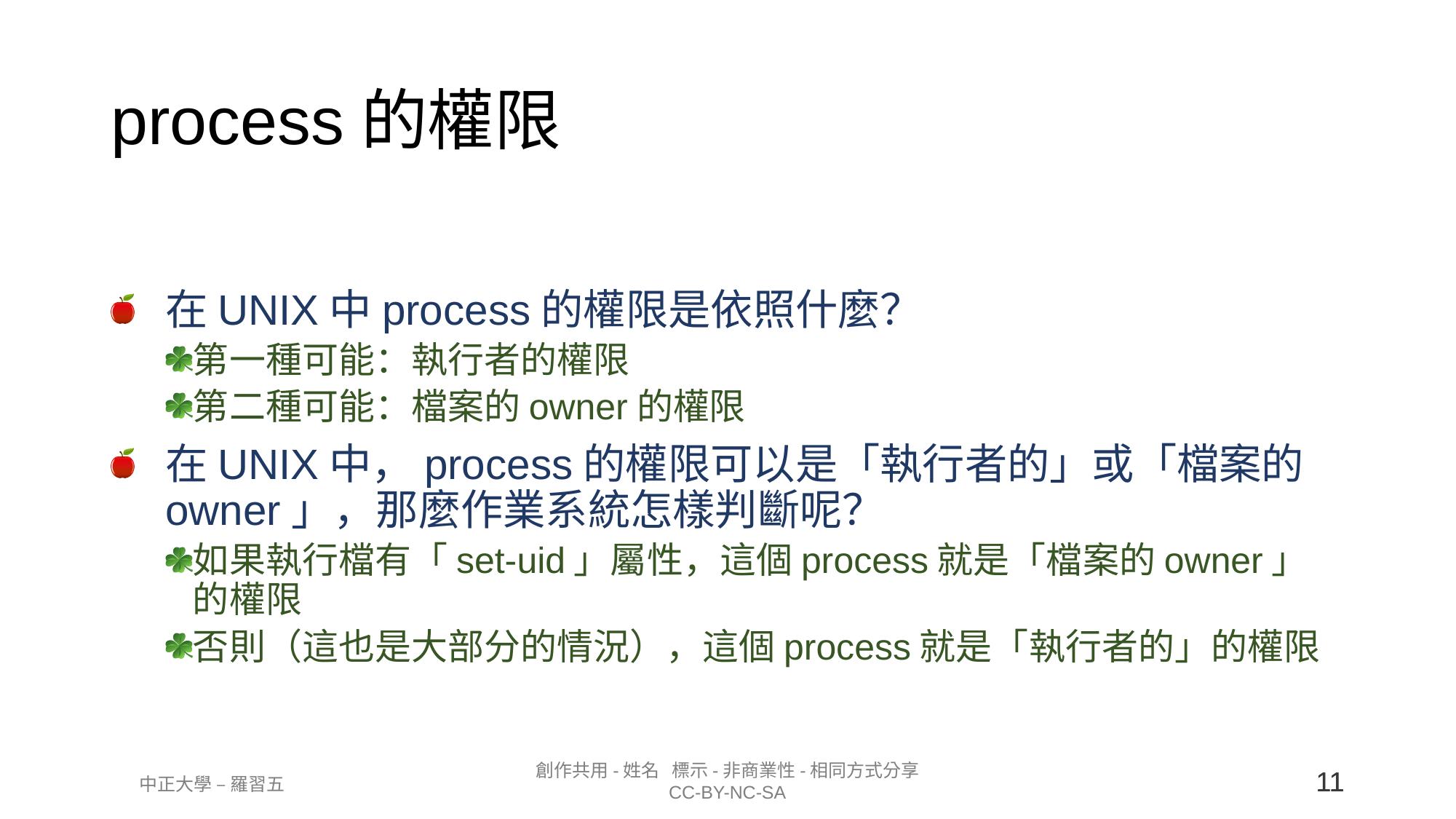

# process的權限
在UNIX中process的權限是依照什麼？
第一種可能：執行者的權限
第二種可能：檔案的owner的權限
在UNIX中，process的權限可以是「執行者的」或「檔案的owner」，那麼作業系統怎樣判斷呢？
如果執行檔有「set-uid」屬性，這個process就是「檔案的owner」的權限
否則（這也是大部分的情況），這個process就是「執行者的」的權限